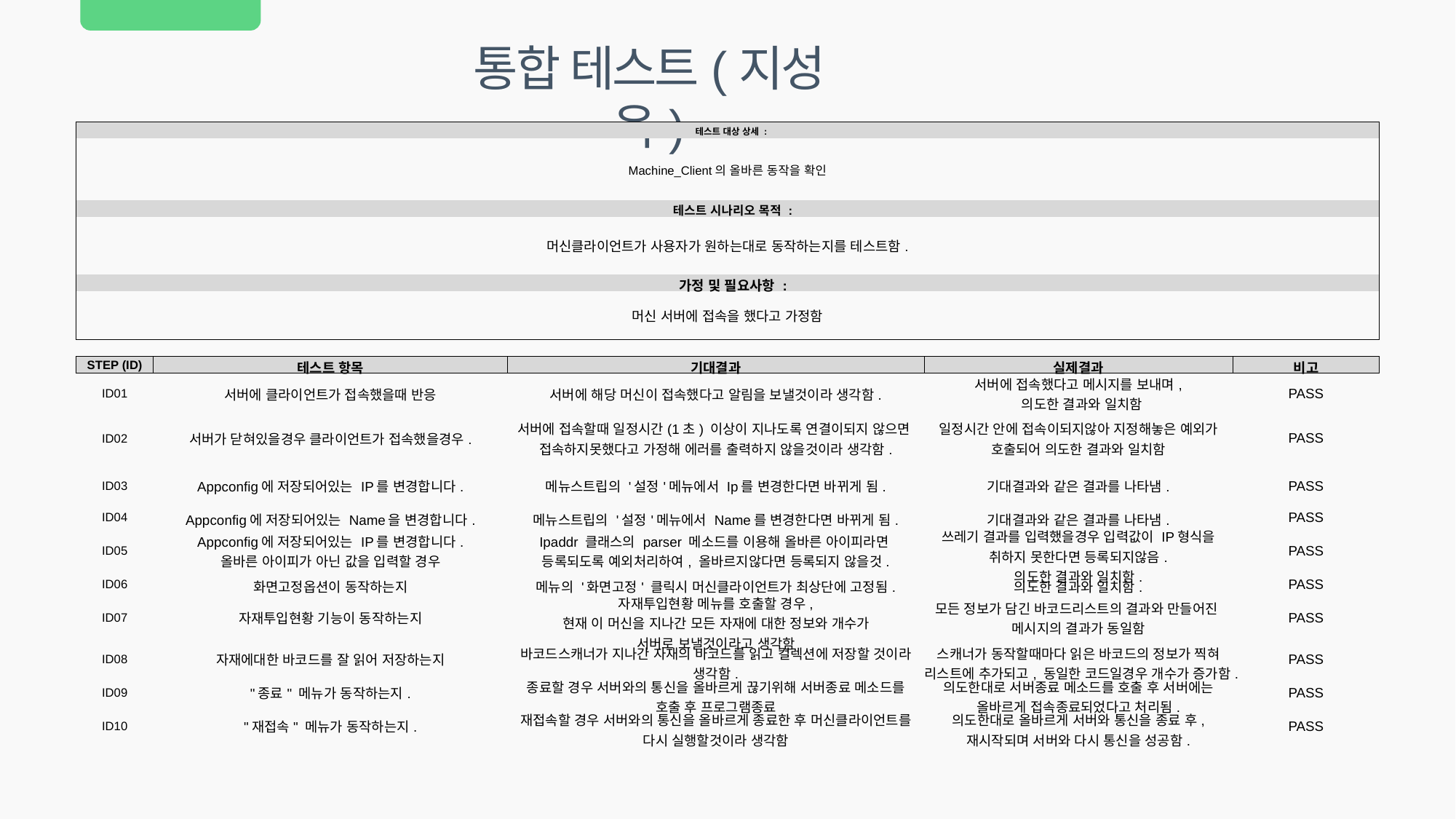

통합 테스트(지성욱)
| 테스트 대상 상세 : |  |  |  |  |  |  |  |  |  |  |  |
| --- | --- | --- | --- | --- | --- | --- | --- | --- | --- | --- | --- |
| Machine\_Client의 올바른 동작을 확인 |  |  |  |  |  |  |  |  |  |  |  |
| 테스트 시나리오 목적 : |  |  |  |  |  |  |  |  |  |  |  |
| 머신클라이언트가 사용자가 원하는대로 동작하는지를 테스트함. |  |  |  |  |  |  |  |  |  |  |  |
| 가정 및 필요사항 : |  |  |  |  |  |  |  |  |  |  |  |
| 머신 서버에 접속을 했다고 가정함 |  |  |  |  |  |  |  |  |  |  |  |
|  |  |  |  |  |  |  |  |  |  |  |  |
| STEP (ID) | 테스트 항목 |  |  | 기대결과 |  |  | 실제결과 |  |  | 비고 |  |
| ID01 | 서버에 클라이언트가 접속했을때 반응 |  |  | 서버에 해당 머신이 접속했다고 알림을 보낼것이라 생각함. |  |  | 서버에 접속했다고 메시지를 보내며, 의도한 결과와 일치함 |  |  | PASS |  |
| ID02 | 서버가 닫혀있을경우 클라이언트가 접속했을경우. |  |  | 서버에 접속할때 일정시간(1초) 이상이 지나도록 연결이되지 않으면 접속하지못했다고 가정해 에러를 출력하지 않을것이라 생각함. |  |  | 일정시간 안에 접속이되지않아 지정해놓은 예외가 호출되어 의도한 결과와 일치함 |  |  | PASS |  |
| ID03 | Appconfig에 저장되어있는 IP를 변경합니다. |  |  | 메뉴스트립의 '설정'메뉴에서 Ip를 변경한다면 바뀌게 됨. |  |  | 기대결과와 같은 결과를 나타냄. |  |  | PASS |  |
| ID04 | Appconfig에 저장되어있는 Name을 변경합니다. |  |  | 메뉴스트립의 '설정'메뉴에서 Name를 변경한다면 바뀌게 됨. |  |  | 기대결과와 같은 결과를 나타냄. |  |  | PASS |  |
| ID05 | Appconfig에 저장되어있는 IP를 변경합니다. 올바른 아이피가 아닌 값을 입력할 경우 |  |  | Ipaddr 클래스의 parser 메소드를 이용해 올바른 아이피라면 등록되도록 예외처리하여, 올바르지않다면 등록되지 않을것. |  |  | 쓰레기 결과를 입력했을경우 입력값이 IP형식을 취하지 못한다면 등록되지않음. 의도한 결과와 일치함. |  |  | PASS |  |
| ID06 | 화면고정옵션이 동작하는지 |  |  | 메뉴의 '화면고정' 클릭시 머신클라이언트가 최상단에 고정됨. |  |  | 의도한 결과와 일치함. |  |  | PASS |  |
| ID07 | 자재투입현황 기능이 동작하는지 |  |  | 자재투입현황 메뉴를 호출할 경우, 현재 이 머신을 지나간 모든 자재에 대한 정보와 개수가 서버로 보낼것이라고 생각함 |  |  | 모든 정보가 담긴 바코드리스트의 결과와 만들어진 메시지의 결과가 동일함 |  |  | PASS |  |
| ID08 | 자재에대한 바코드를 잘 읽어 저장하는지 |  |  | 바코드스캐너가 지나간 자재의 바코드를 읽고 컬렉션에 저장할 것이라 생각함. |  |  | 스캐너가 동작할때마다 읽은 바코드의 정보가 찍혀 리스트에 추가되고, 동일한 코드일경우 개수가 증가함. |  |  | PASS |  |
| ID09 | "종료" 메뉴가 동작하는지. |  |  | 종료할 경우 서버와의 통신을 올바르게 끊기위해 서버종료 메소드를 호출 후 프로그램종료 |  |  | 의도한대로 서버종료 메소드를 호출 후 서버에는 올바르게 접속종료되었다고 처리됨. |  |  | PASS |  |
| ID10 | "재접속" 메뉴가 동작하는지. |  |  | 재접속할 경우 서버와의 통신을 올바르게 종료한 후 머신클라이언트를 다시 실행할것이라 생각함 |  |  | 의도한대로 올바르게 서버와 통신을 종료 후, 재시작되며 서버와 다시 통신을 성공함. |  |  | PASS |  |